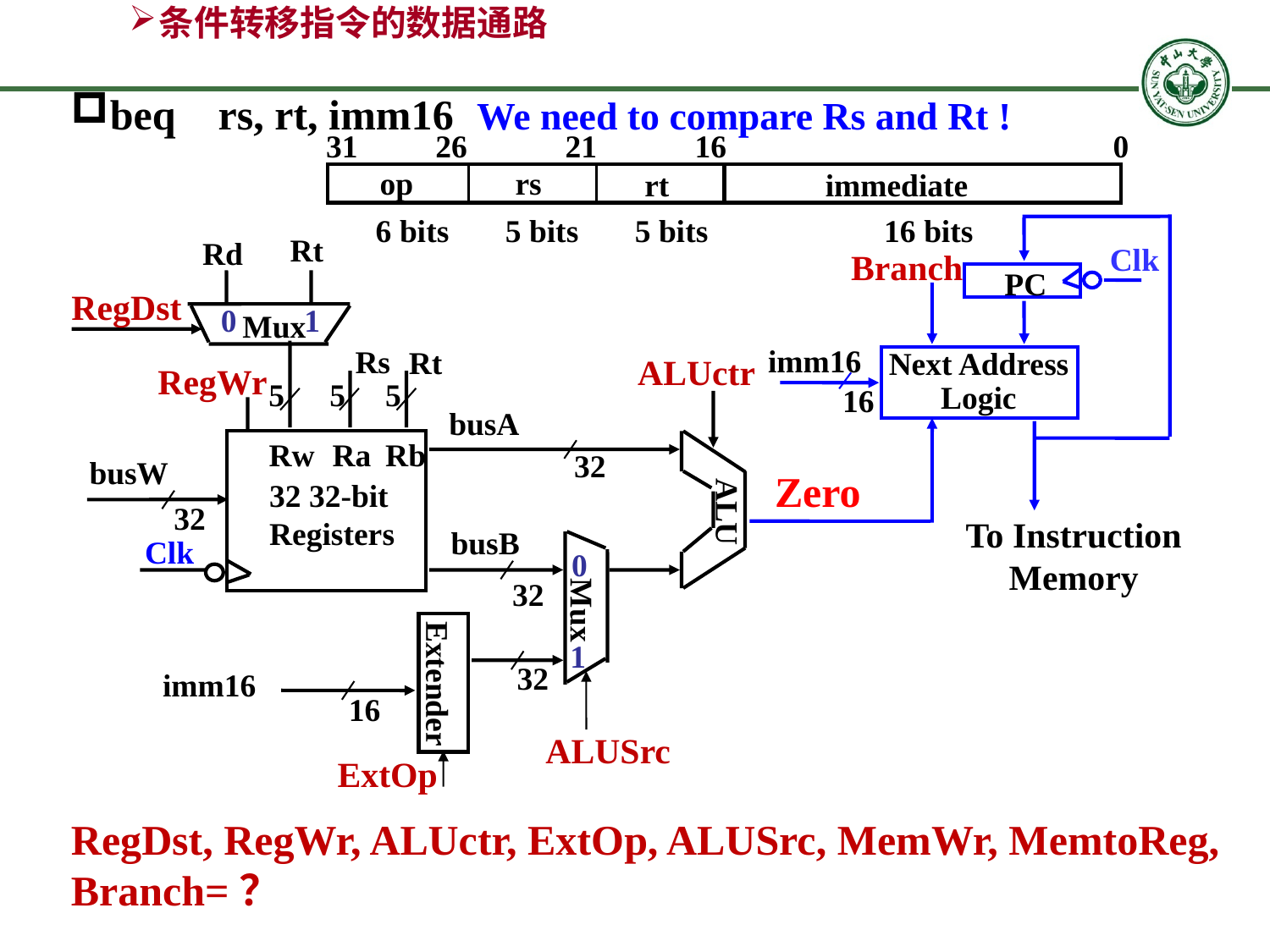

# 条件转移指令的数据通路
beq    rs, rt, imm16	We need to compare Rs and Rt !
31
26
21
16
0
op

rs

rt

immediate

6 bits
5 bits
5 bits
16 bits

Clk
Branch
PC

imm16
Next Address
Logic

16

Zero
To Instruction
Memory

Rt
Rd

RegDst
0
1
Mux

Rs
Rt

ALUctr
RegWr
5
5
5

busA
Rw
Ra
Rb

32

busW

32 32-bit
Registers

ALU

32

busB
Clk

0
1

32

Mux

32
Extender

imm16

16

ALUSrc
ExtOp

RegDst, RegWr, ALUctr, ExtOp, ALUSrc, MemWr, MemtoReg, Branch=？